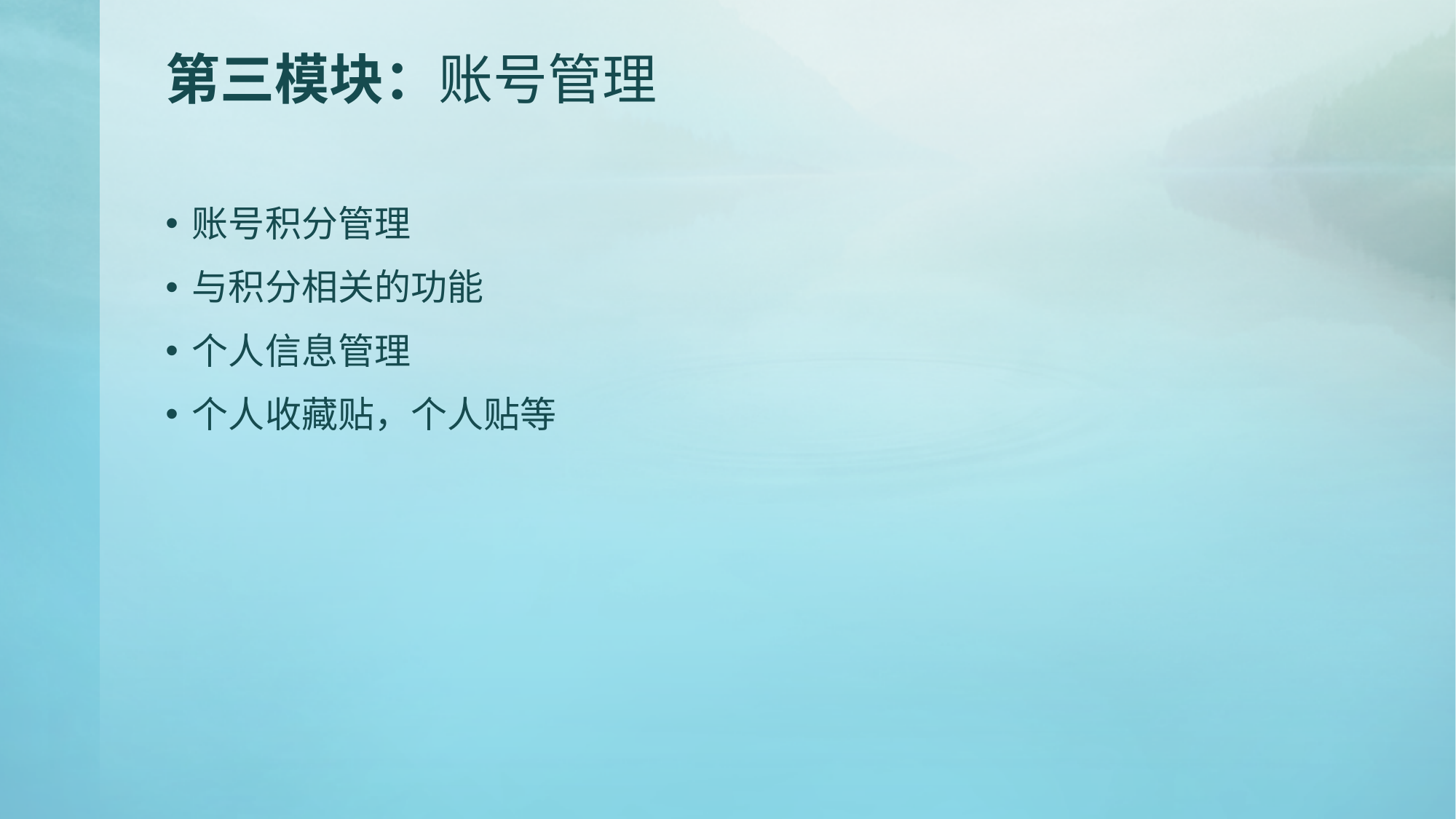

# 第三模块：账号管理
账号积分管理
与积分相关的功能
个人信息管理
个人收藏贴，个人贴等